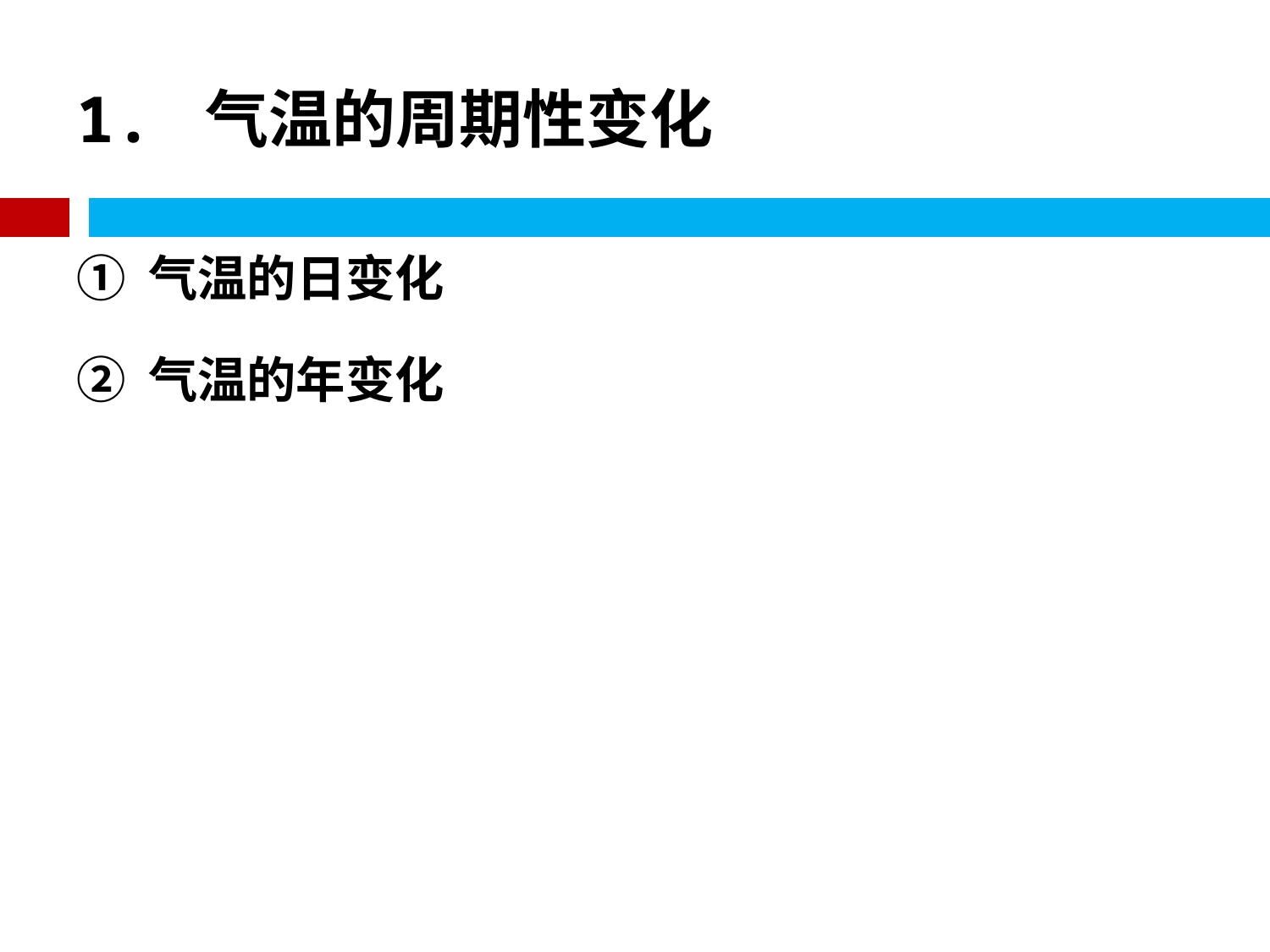

# 1. 气温的周期性变化
① 气温的日变化
② 气温的年变化